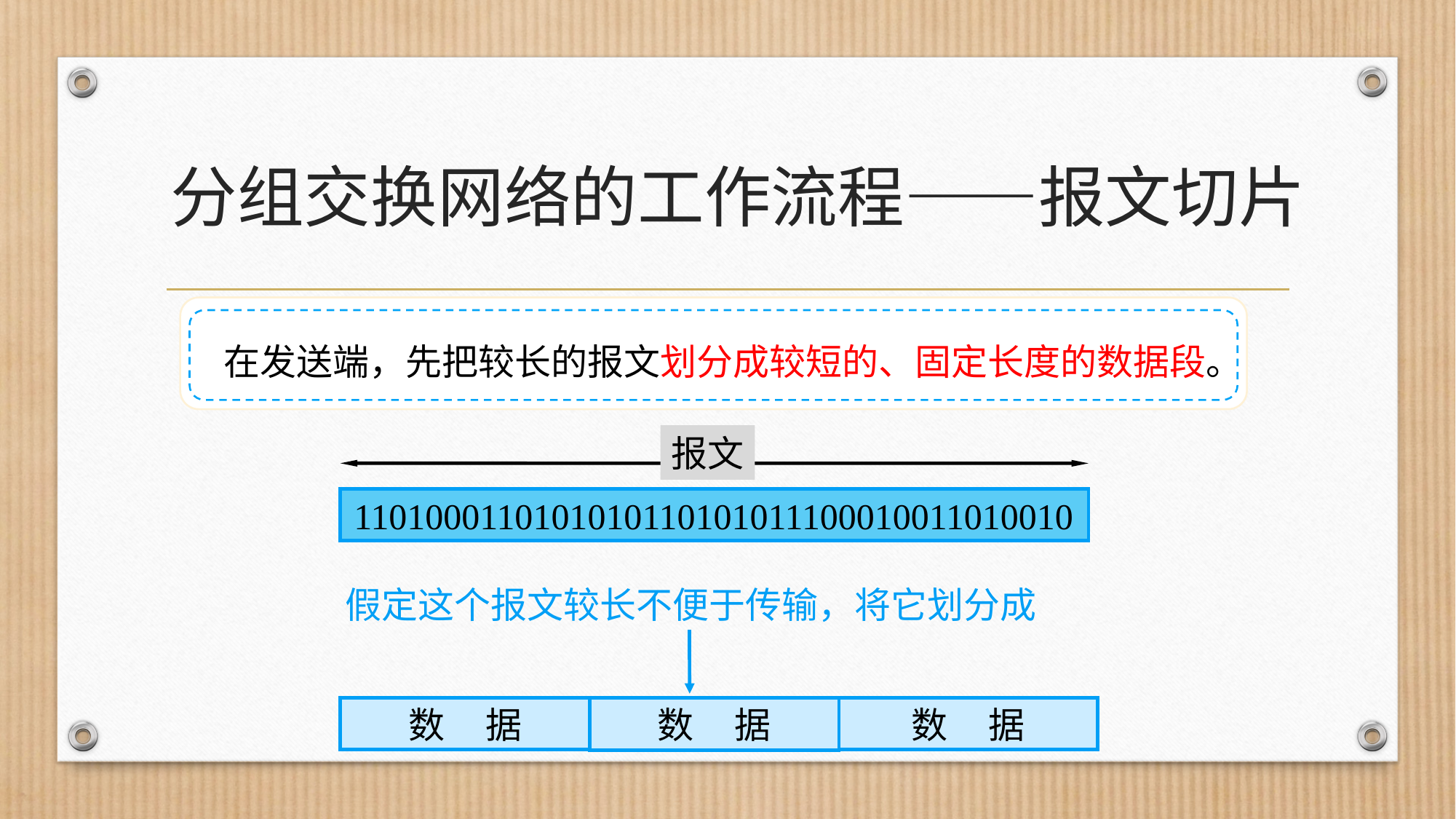

# 分组交换网络的工作流程——报文切片

在发送端，先把较长的报文划分成较短的、固定长度的数据段。
报文

1101000110101010110101011100010011010010

假定这个报文较长不便于传输，将它划分成

数     据
数     据
数     据